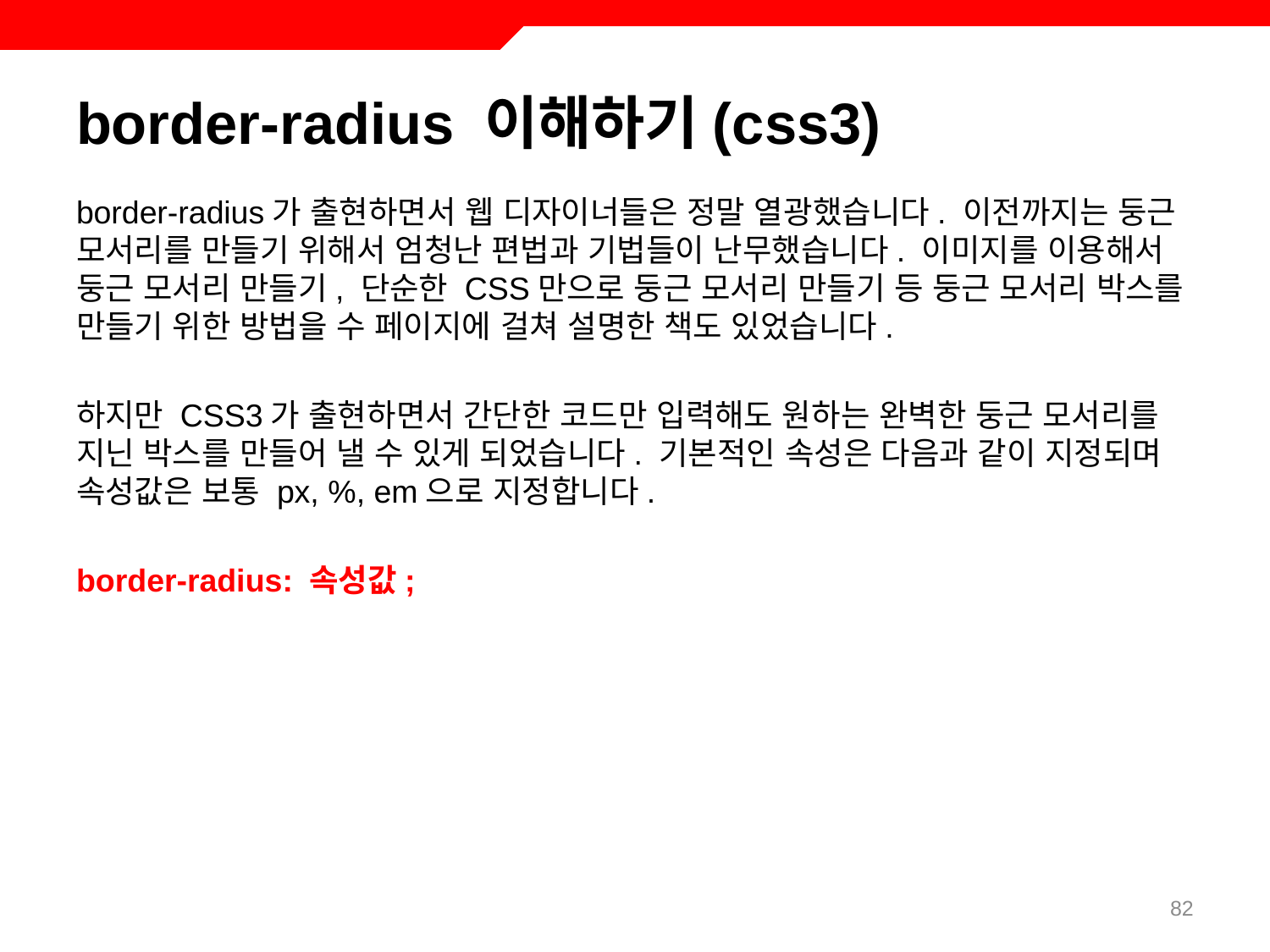

# border-radius 이해하기(css3)
border-radius가 출현하면서 웹 디자이너들은 정말 열광했습니다. 이전까지는 둥근 모서리를 만들기 위해서 엄청난 편법과 기법들이 난무했습니다. 이미지를 이용해서 둥근 모서리 만들기, 단순한 CSS만으로 둥근 모서리 만들기 등 둥근 모서리 박스를 만들기 위한 방법을 수 페이지에 걸쳐 설명한 책도 있었습니다.

하지만 CSS3가 출현하면서 간단한 코드만 입력해도 원하는 완벽한 둥근 모서리를 지닌 박스를 만들어 낼 수 있게 되었습니다. 기본적인 속성은 다음과 같이 지정되며 속성값은 보통 px, %, em으로 지정합니다.

border-radius: 속성값;
82